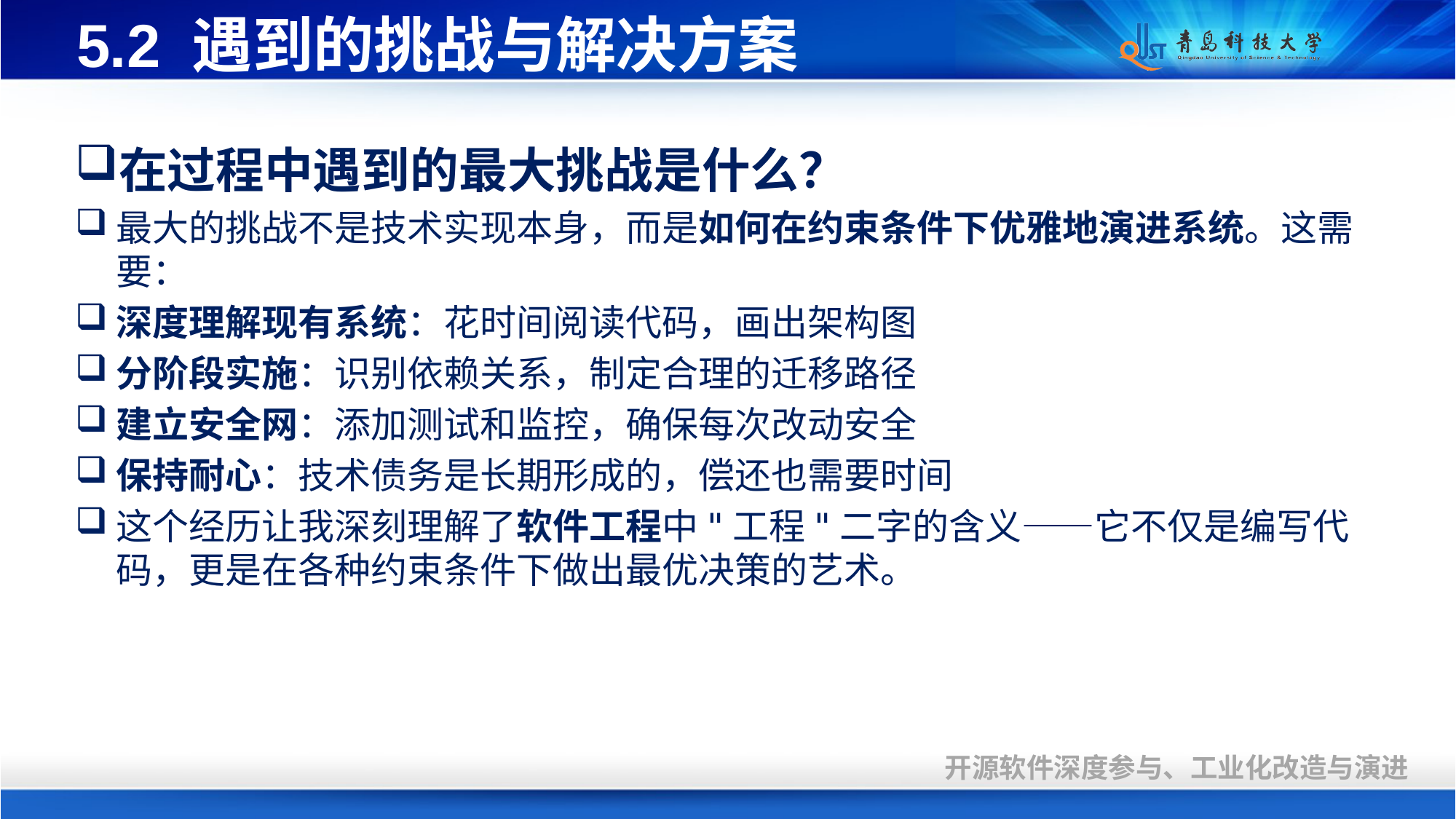

# 5.2 遇到的挑战与解决方案
在过程中遇到的最大挑战是什么？
最大的挑战不是技术实现本身，而是如何在约束条件下优雅地演进系统。这需要：
深度理解现有系统：花时间阅读代码，画出架构图
分阶段实施：识别依赖关系，制定合理的迁移路径
建立安全网：添加测试和监控，确保每次改动安全
保持耐心：技术债务是长期形成的，偿还也需要时间
这个经历让我深刻理解了软件工程中"工程"二字的含义——它不仅是编写代码，更是在各种约束条件下做出最优决策的艺术。